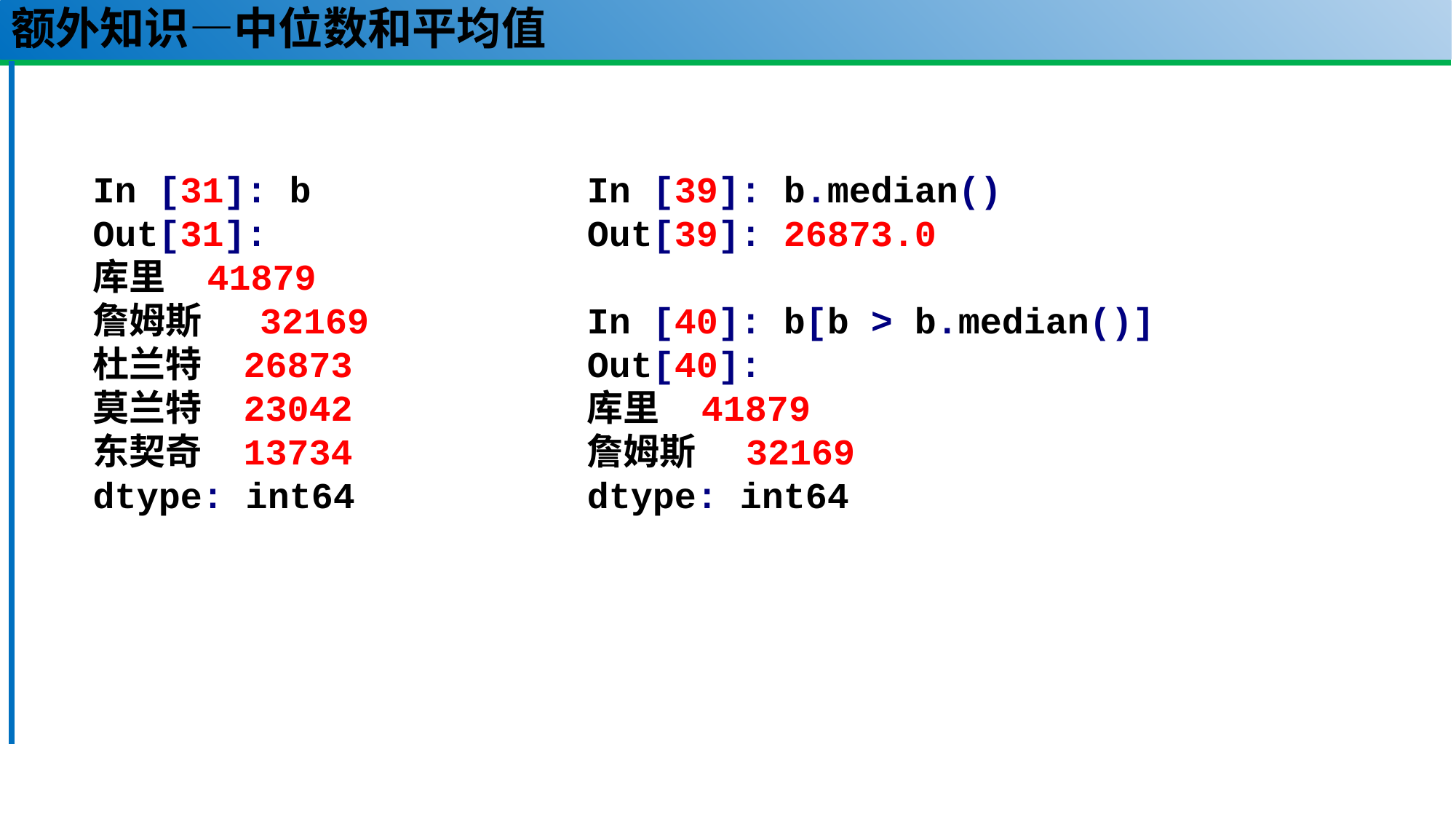

# 额外知识—中位数和平均值
In [31]: b
Out[31]:
库里    41879
詹姆斯      32169
杜兰特    26873
莫兰特    23042
东契奇    13734
dtype: int64
In [39]: b.median()
Out[39]: 26873.0

In [40]: b[b > b.median()]
Out[40]:
库里    41879
詹姆斯     32169
dtype: int64